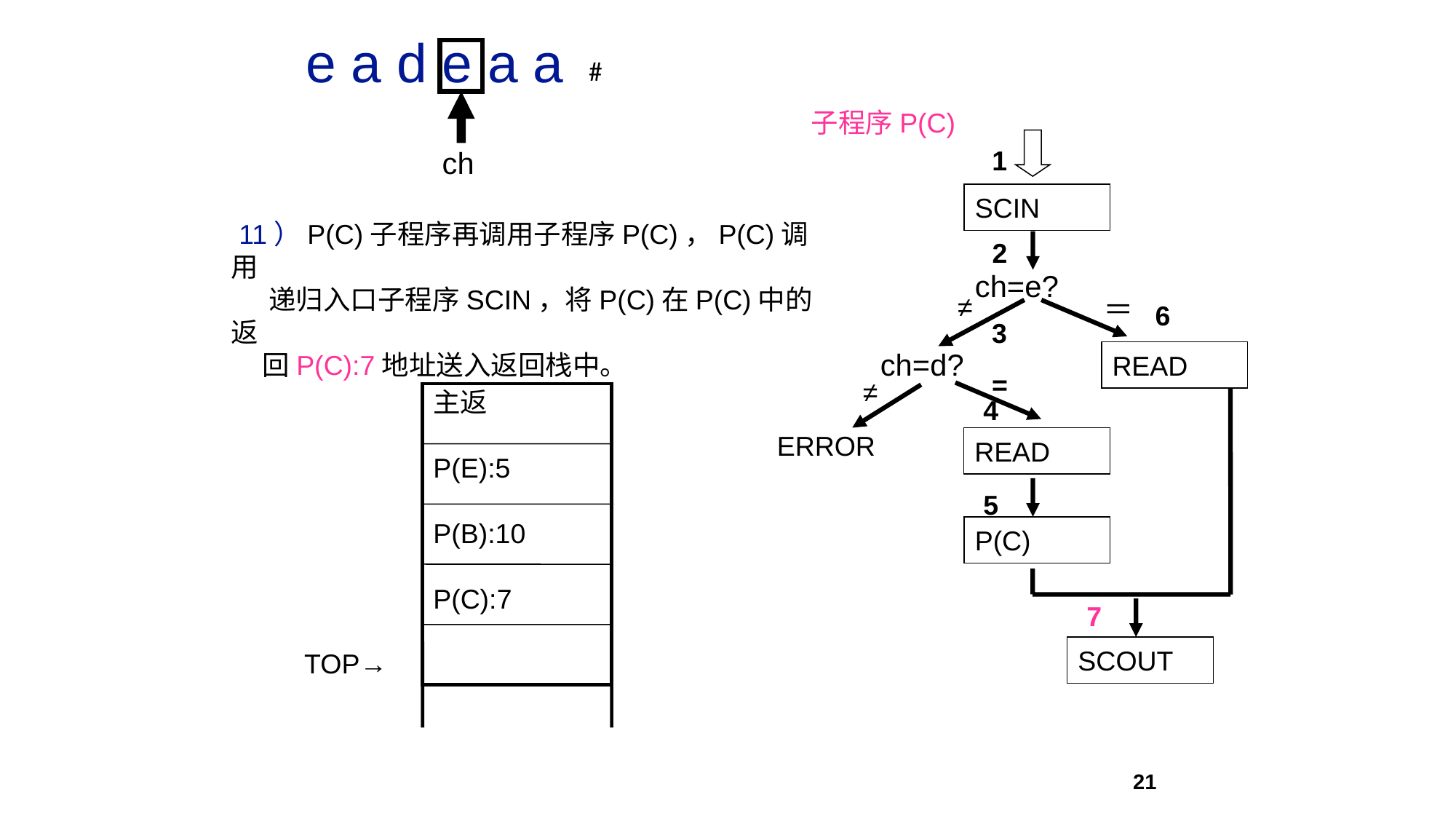

e a d e a a

ch
#
子程序P(C)

1
SCIN
2

ch=e?
≠
＝
6

3
ch=d?
READ
=
≠

4

ERROR
READ

5
P(C)

7

SCOUT
 11）P(C)子程序再调用子程序P(C)，P(C)调用
     递归入口子程序SCIN，将P(C)在P(C)中的返
    回P(C):7地址送入返回栈中。
主返

P(E):5

P(B):10

P(C):7

TOP→

21